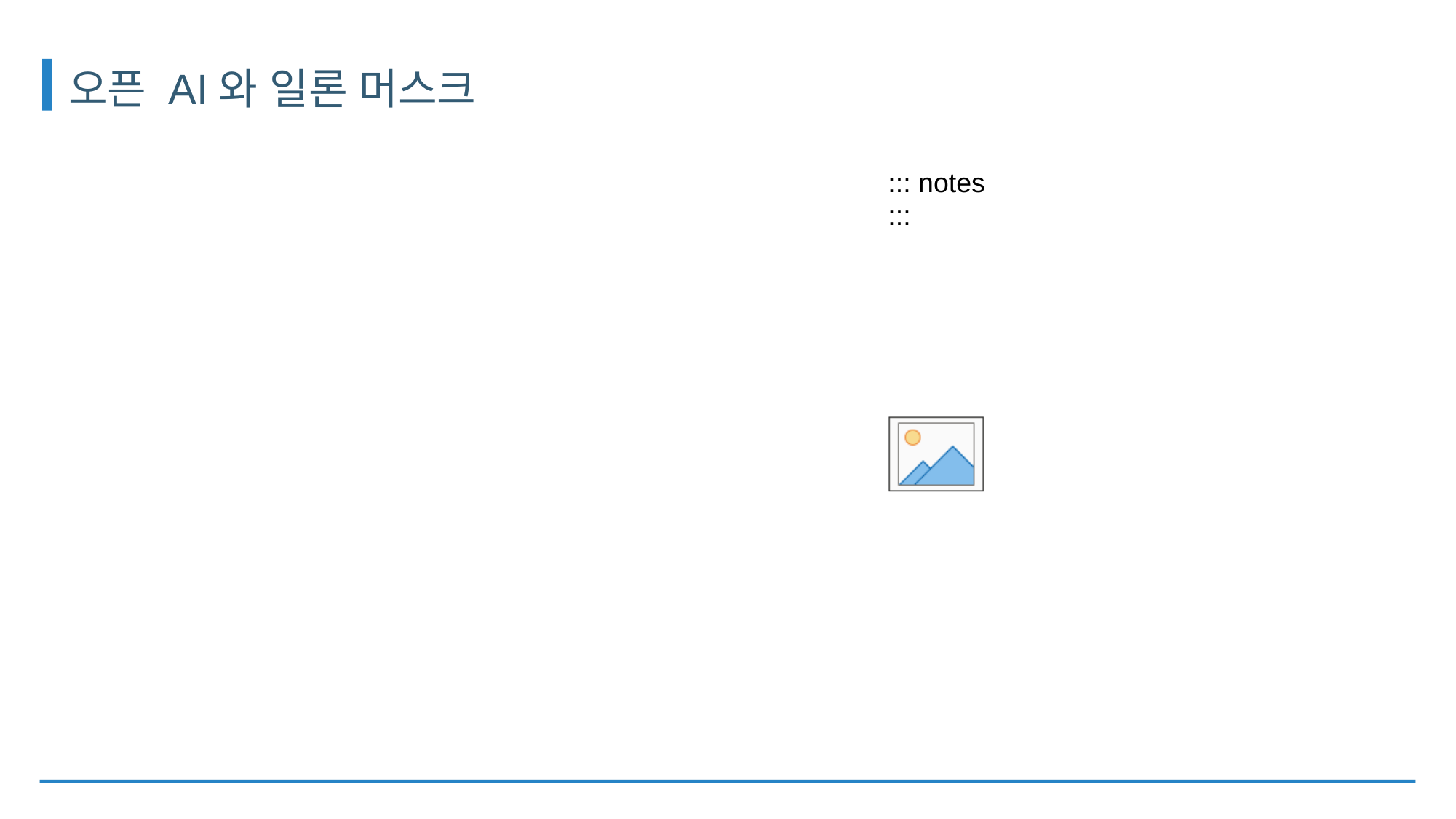

# 오픈 AI와 일론 머스크

::: notes
:::